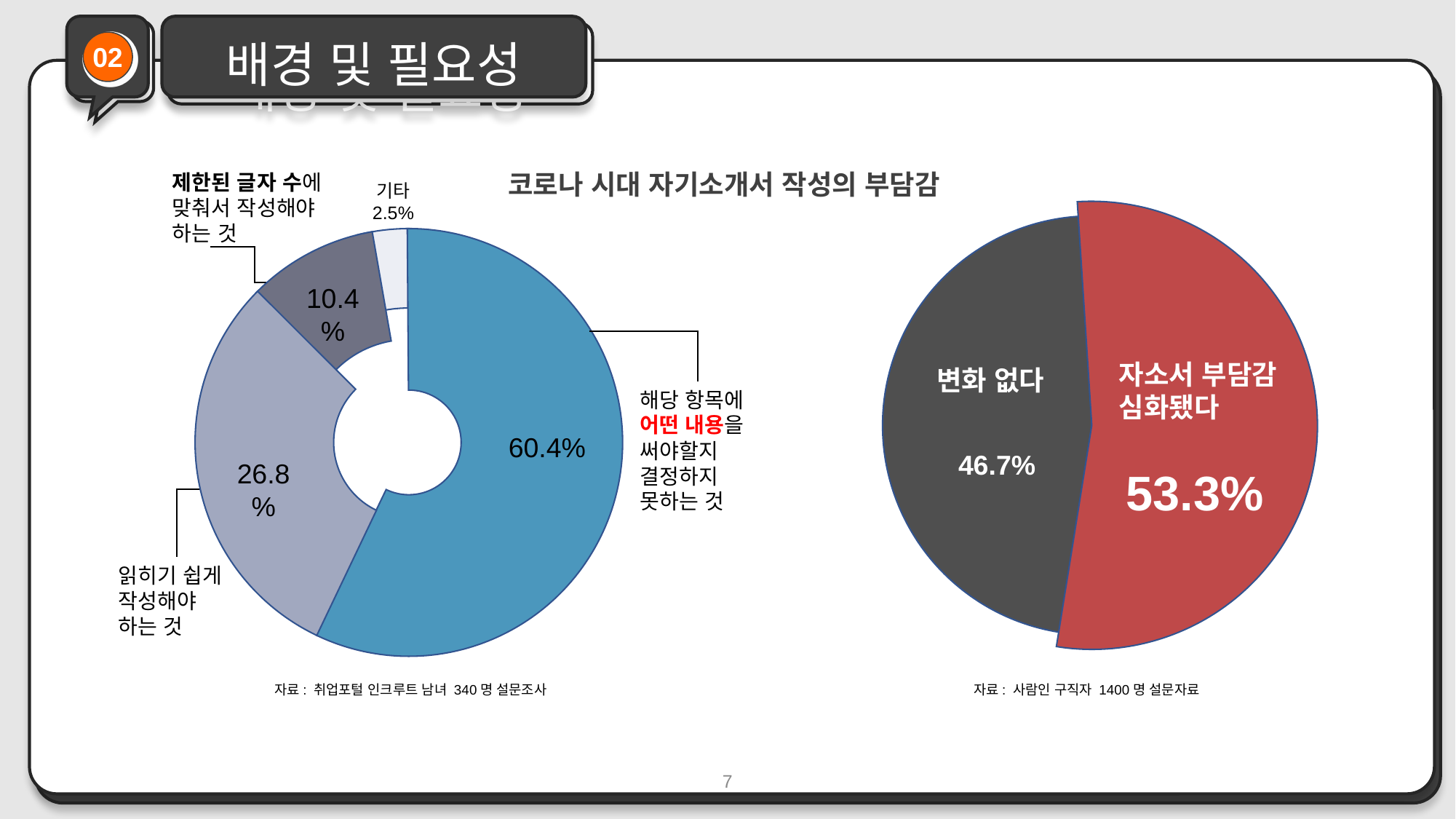

배경 및 필요성

배경 및 필요성
02

코로나 시대 자기소개서 작성의 부담감
제한된 글자 수에
맞춰서 작성해야
하는 것
기타
2.5%

10.4%
해당 항목에
어떤 내용을
써야할지
결정하지
못하는 것
60.4%
26.8%
읽히기 쉽게
작성해야
하는 것
자료: 취업포털 인크루트 남녀 340명 설문조사

자소서 부담감
심화됐다
변화 없다
46.7%
53.3%
자료: 사람인 구직자 1400명 설문자료
7